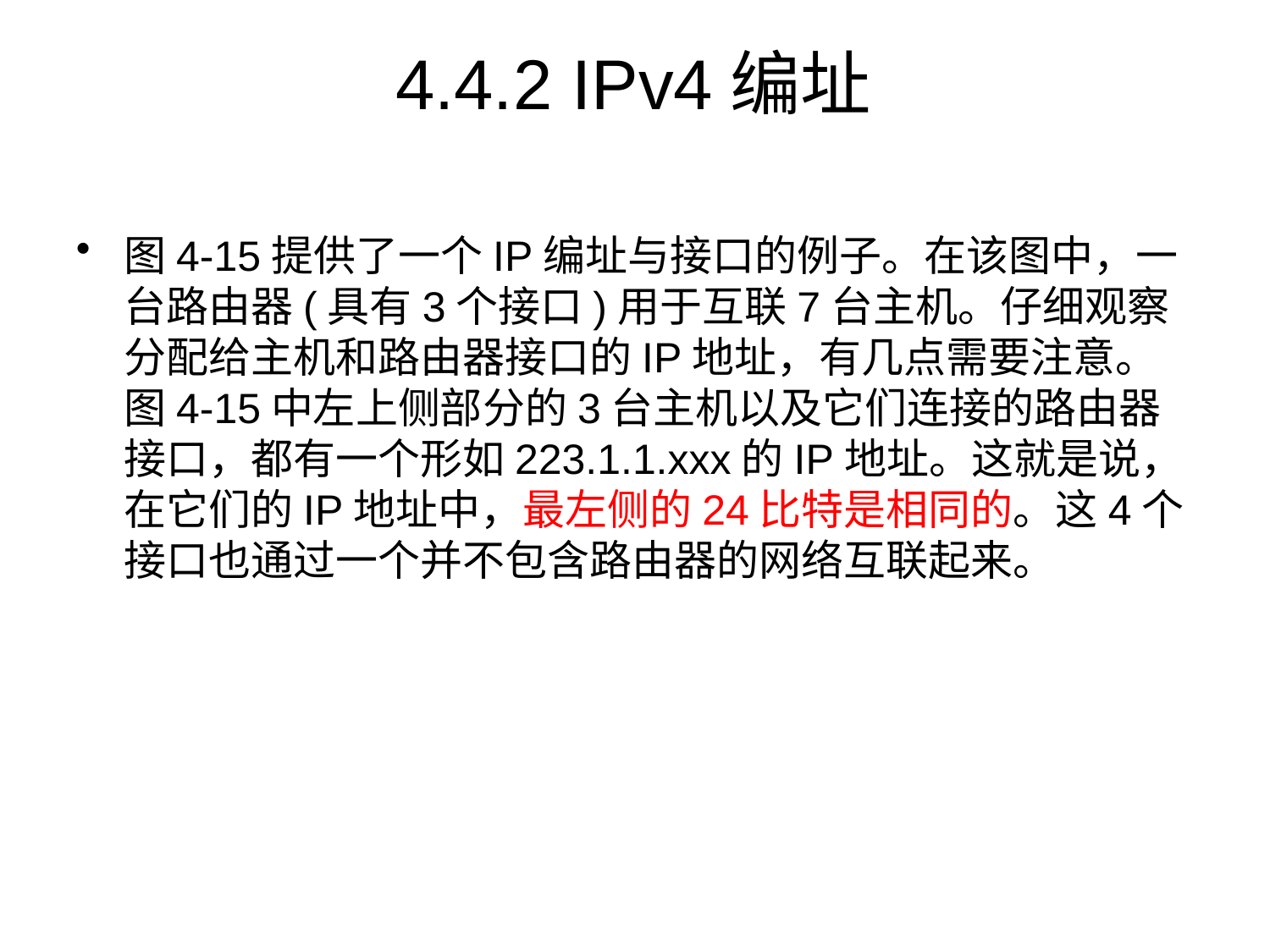

# 4.4.2 IPv4编址
图4-15提供了一个IP编址与接口的例子。在该图中，一台路由器(具有3个接口)用于互联7台主机。仔细观察分配给主机和路由器接口的IP地址，有几点需要注意。图4-15中左上侧部分的3台主机以及它们连接的路由器接口，都有一个形如223.1.1.xxx的IP地址。这就是说，在它们的IP地址中，最左侧的24比特是相同的。这4个接口也通过一个并不包含路由器的网络互联起来。